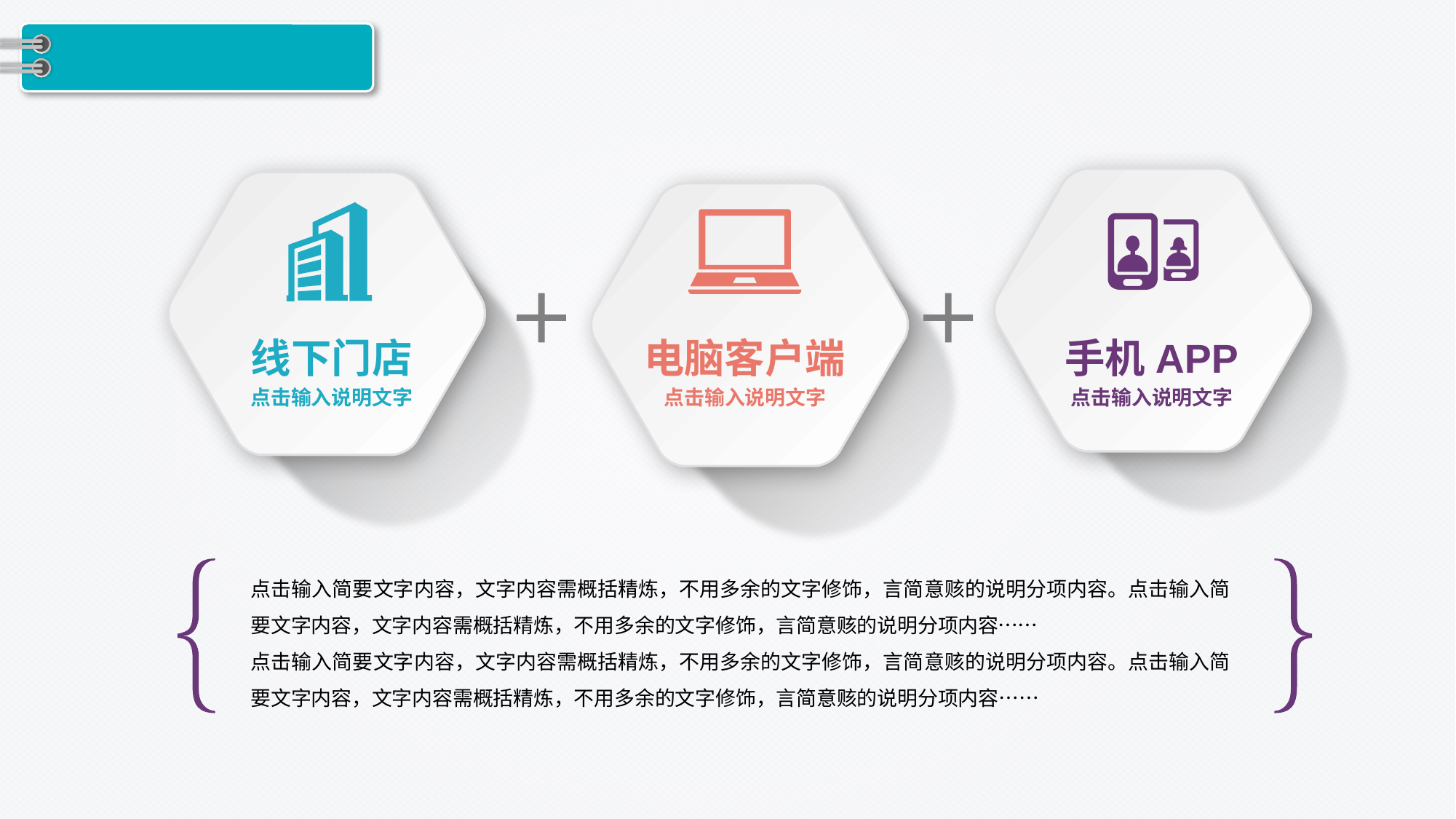

线下门店
电脑客户端
手机APP
点击输入说明文字
点击输入说明文字
点击输入说明文字

点击输入简要文字内容，文字内容需概括精炼，不用多余的文字修饰，言简意赅的说明分项内容。点击输入简要文字内容，文字内容需概括精炼，不用多余的文字修饰，言简意赅的说明分项内容……
点击输入简要文字内容，文字内容需概括精炼，不用多余的文字修饰，言简意赅的说明分项内容。点击输入简要文字内容，文字内容需概括精炼，不用多余的文字修饰，言简意赅的说明分项内容……